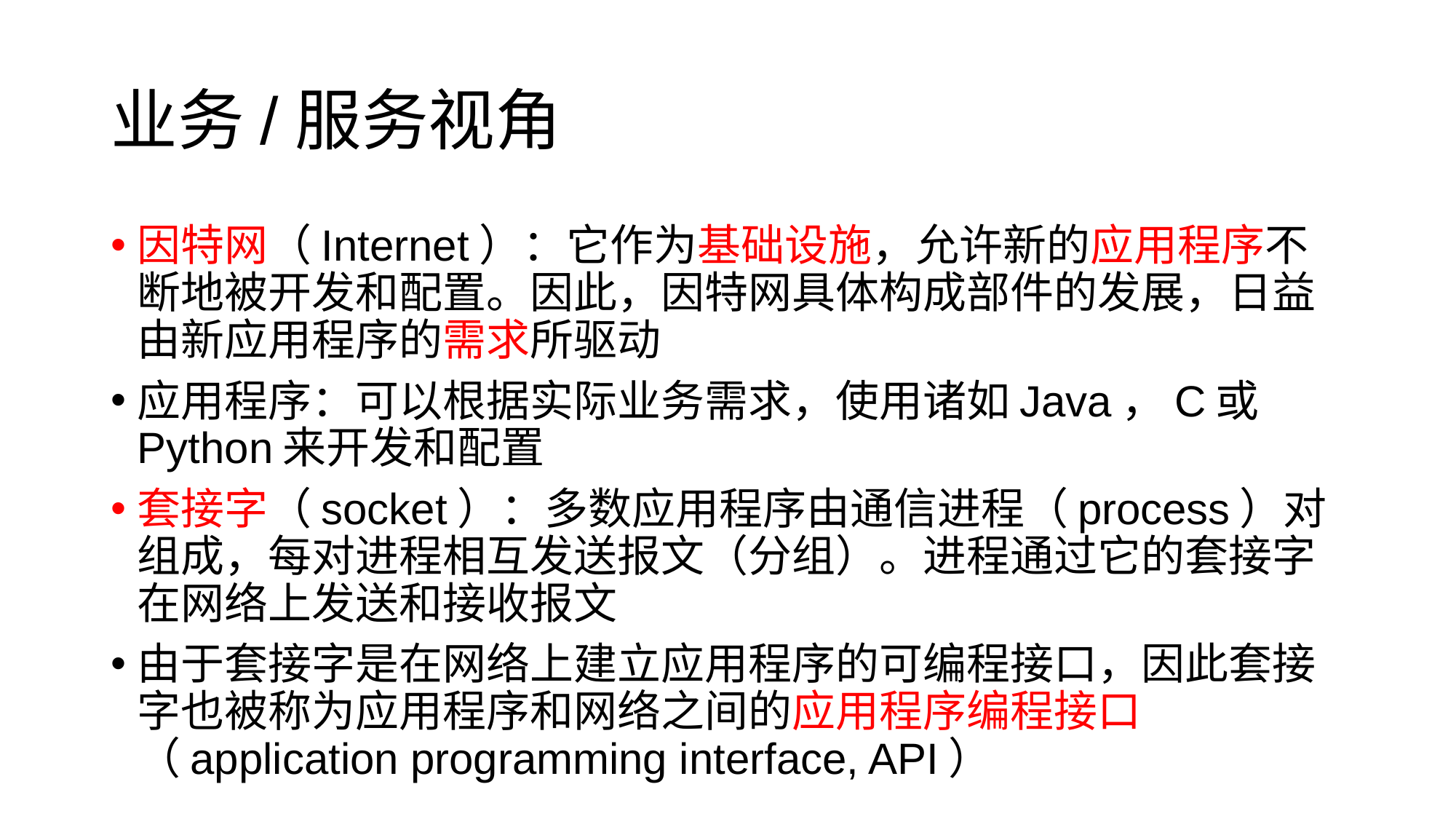

# 业务/服务视角
因特网（Internet）：它作为基础设施，允许新的应用程序不断地被开发和配置。因此，因特网具体构成部件的发展，日益由新应用程序的需求所驱动
应用程序：可以根据实际业务需求，使用诸如Java，C或Python来开发和配置
套接字（socket）：多数应用程序由通信进程（process）对组成，每对进程相互发送报文（分组）。进程通过它的套接字在网络上发送和接收报文
由于套接字是在网络上建立应用程序的可编程接口，因此套接字也被称为应用程序和网络之间的应用程序编程接口（application programming interface, API）